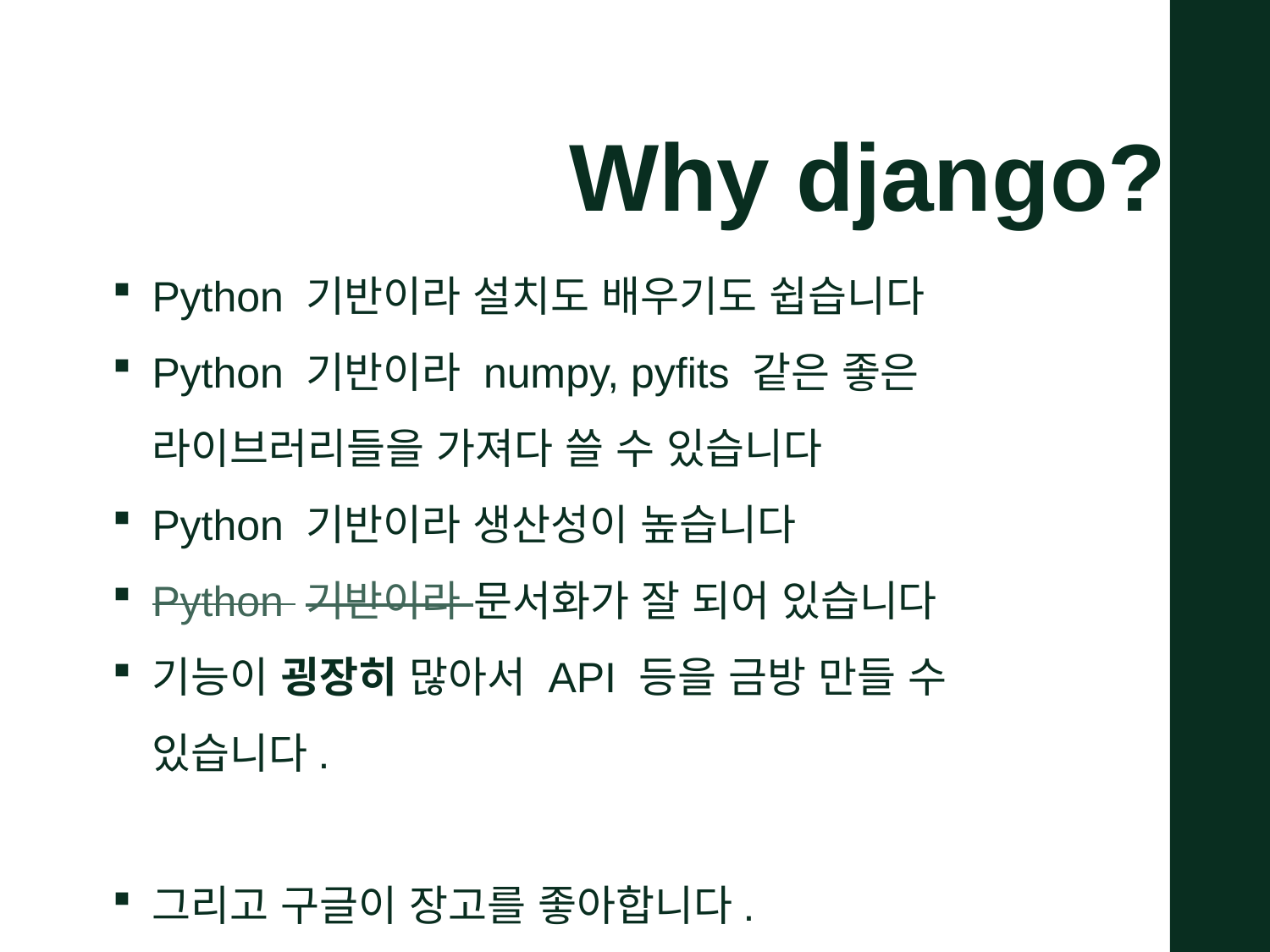

Why django?
Python 기반이라 설치도 배우기도 쉽습니다
Python 기반이라 numpy, pyfits 같은 좋은 라이브러리들을 가져다 쓸 수 있습니다
Python 기반이라 생산성이 높습니다
Python 기반이라 문서화가 잘 되어 있습니다
기능이 굉장히 많아서 API 등을 금방 만들 수 있습니다.
그리고 구글이 장고를 좋아합니다.